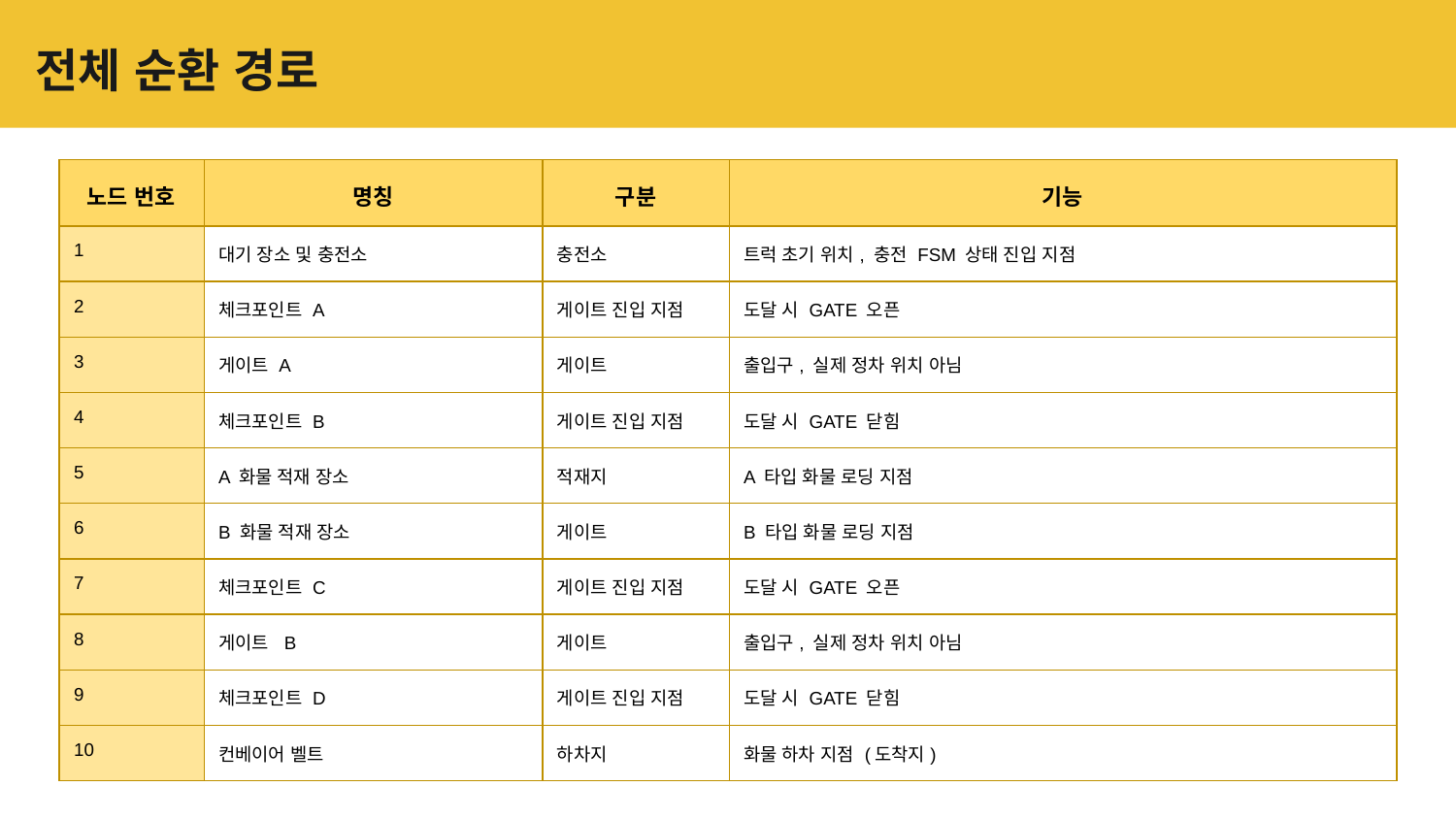

# 전체 순환 경로
| 노드 번호 | 명칭 | 구분 | 기능 |
| --- | --- | --- | --- |
| 1 | 대기 장소 및 충전소 | 충전소 | 트럭 초기 위치, 충전 FSM 상태 진입 지점 |
| 2 | 체크포인트 A | 게이트 진입 지점 | 도달 시 GATE 오픈 |
| 3 | 게이트 A | 게이트 | 출입구, 실제 정차 위치 아님 |
| 4 | 체크포인트 B | 게이트 진입 지점 | 도달 시 GATE 닫힘 |
| 5 | A 화물 적재 장소 | 적재지 | A 타입 화물 로딩 지점 |
| 6 | B 화물 적재 장소 | 게이트 | B 타입 화물 로딩 지점 |
| 7 | 체크포인트 C | 게이트 진입 지점 | 도달 시 GATE 오픈 |
| 8 | 게이트 B | 게이트 | 출입구, 실제 정차 위치 아님 |
| 9 | 체크포인트 D | 게이트 진입 지점 | 도달 시 GATE 닫힘 |
| 10 | 컨베이어 벨트 | 하차지 | 화물 하차 지점 (도착지) |